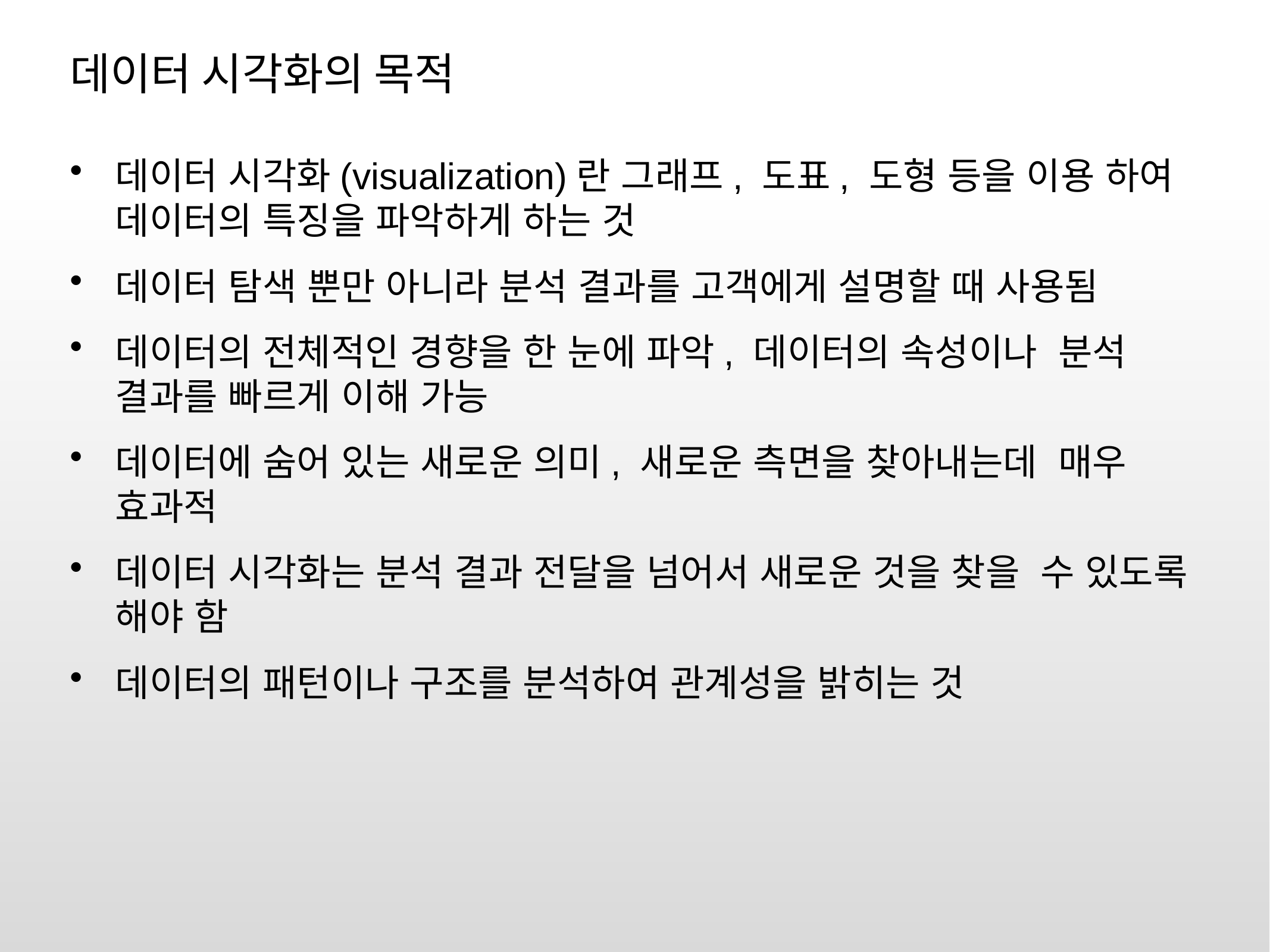

# 데이터 시각화의 목적
데이터 시각화(visualization)란 그래프, 도표, 도형 등을 이용 하여 데이터의 특징을 파악하게 하는 것
데이터 탐색 뿐만 아니라 분석 결과를 고객에게 설명할 때 사용됨
데이터의 전체적인 경향을 한 눈에 파악, 데이터의 속성이나  분석 결과를 빠르게 이해 가능
데이터에 숨어 있는 새로운 의미, 새로운 측면을 찾아내는데  매우 효과적
데이터 시각화는 분석 결과 전달을 넘어서 새로운 것을 찾을  수 있도록 해야 함
데이터의 패턴이나 구조를 분석하여 관계성을 밝히는 것
113